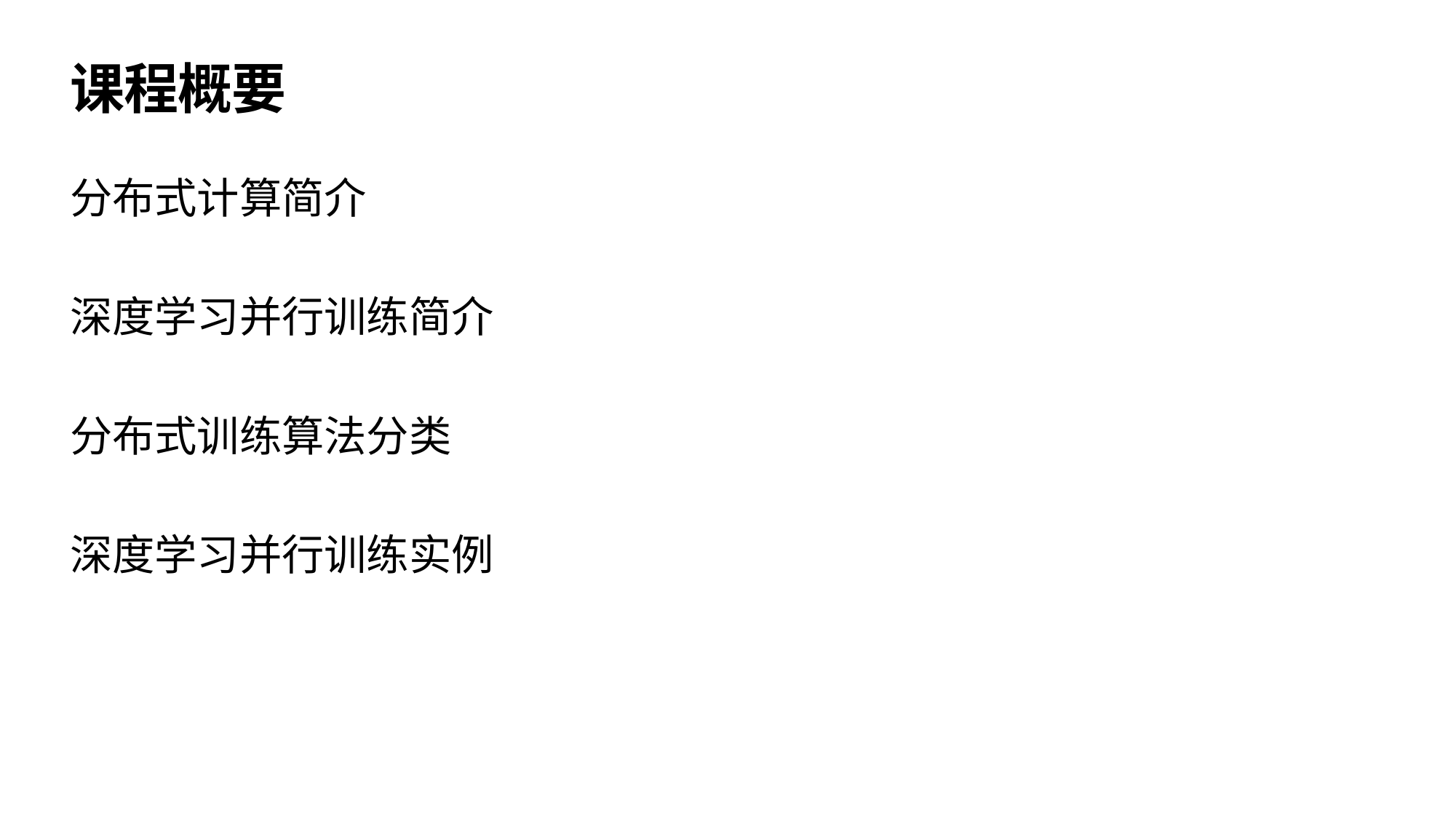

# 课程概要
分布式计算简介

深度学习并行训练简介

分布式训练算法分类

深度学习并行训练实例